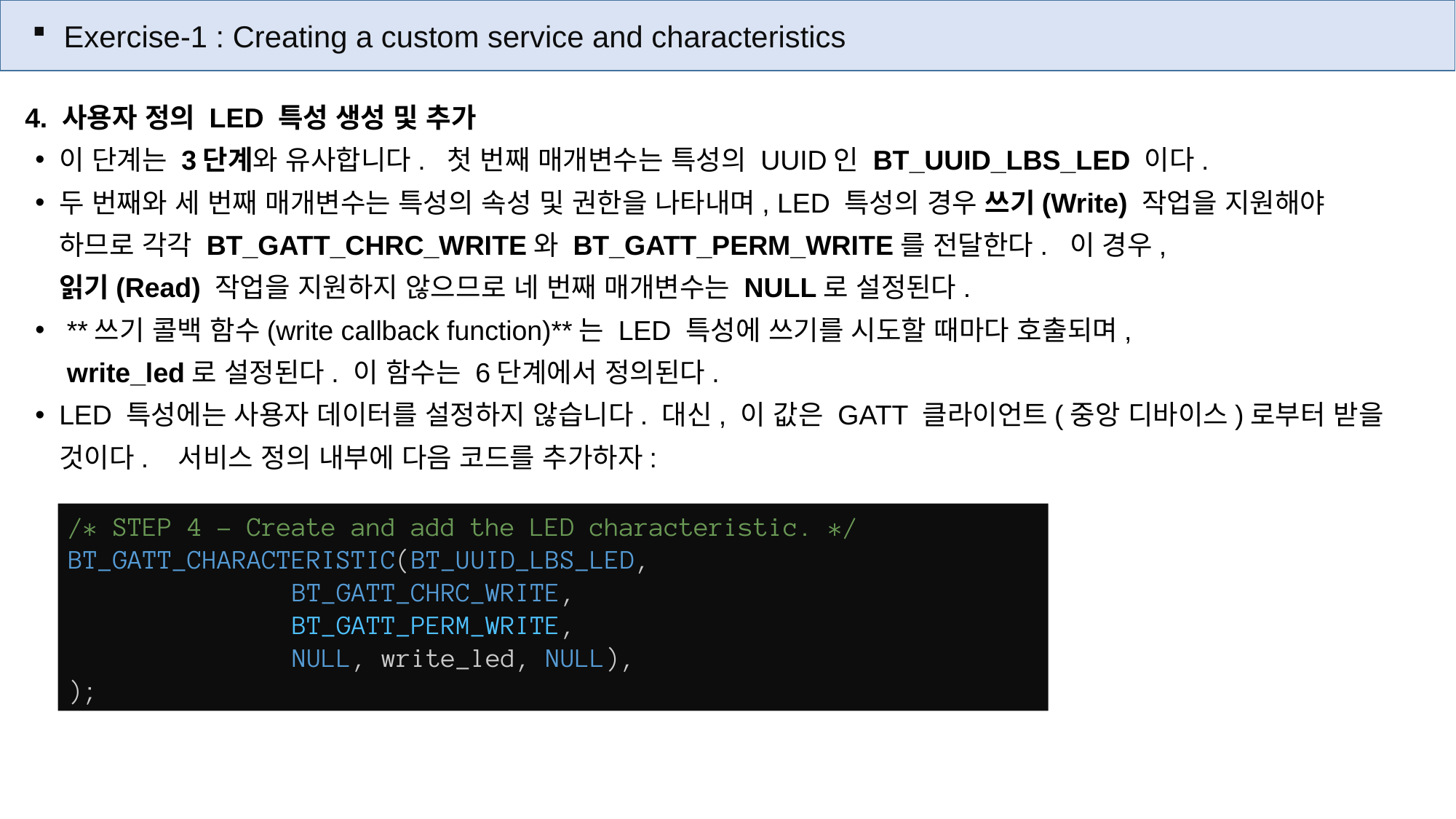

Exercise-1 : Creating a custom service and characteristics
4. 사용자 정의 LED 특성 생성 및 추가
이 단계는 3단계와 유사합니다.  첫 번째 매개변수는 특성의 UUID인 BT_UUID_LBS_LED 이다.
두 번째와 세 번째 매개변수는 특성의 속성 및 권한을 나타내며, LED 특성의 경우 쓰기(Write) 작업을 지원해야
하므로 각각 BT_GATT_CHRC_WRITE와 BT_GATT_PERM_WRITE를 전달한다.  이 경우,
읽기(Read) 작업을 지원하지 않으므로 네 번째 매개변수는 NULL로 설정된다.
 **쓰기 콜백 함수(write callback function)**는 LED 특성에 쓰기를 시도할 때마다 호출되며,
 write_led로 설정된다. 이 함수는 6단계에서 정의된다.
LED 특성에는 사용자 데이터를 설정하지 않습니다. 대신, 이 값은 GATT 클라이언트(중앙 디바이스)로부터 받을 것이다.   서비스 정의 내부에 다음 코드를 추가하자:
/* STEP 4 - Create and add the LED characteristic. */
BT_GATT_CHARACTERISTIC(BT_UUID_LBS_LED,
               BT_GATT_CHRC_WRITE,
               BT_GATT_PERM_WRITE,
               NULL, write_led, NULL),
);